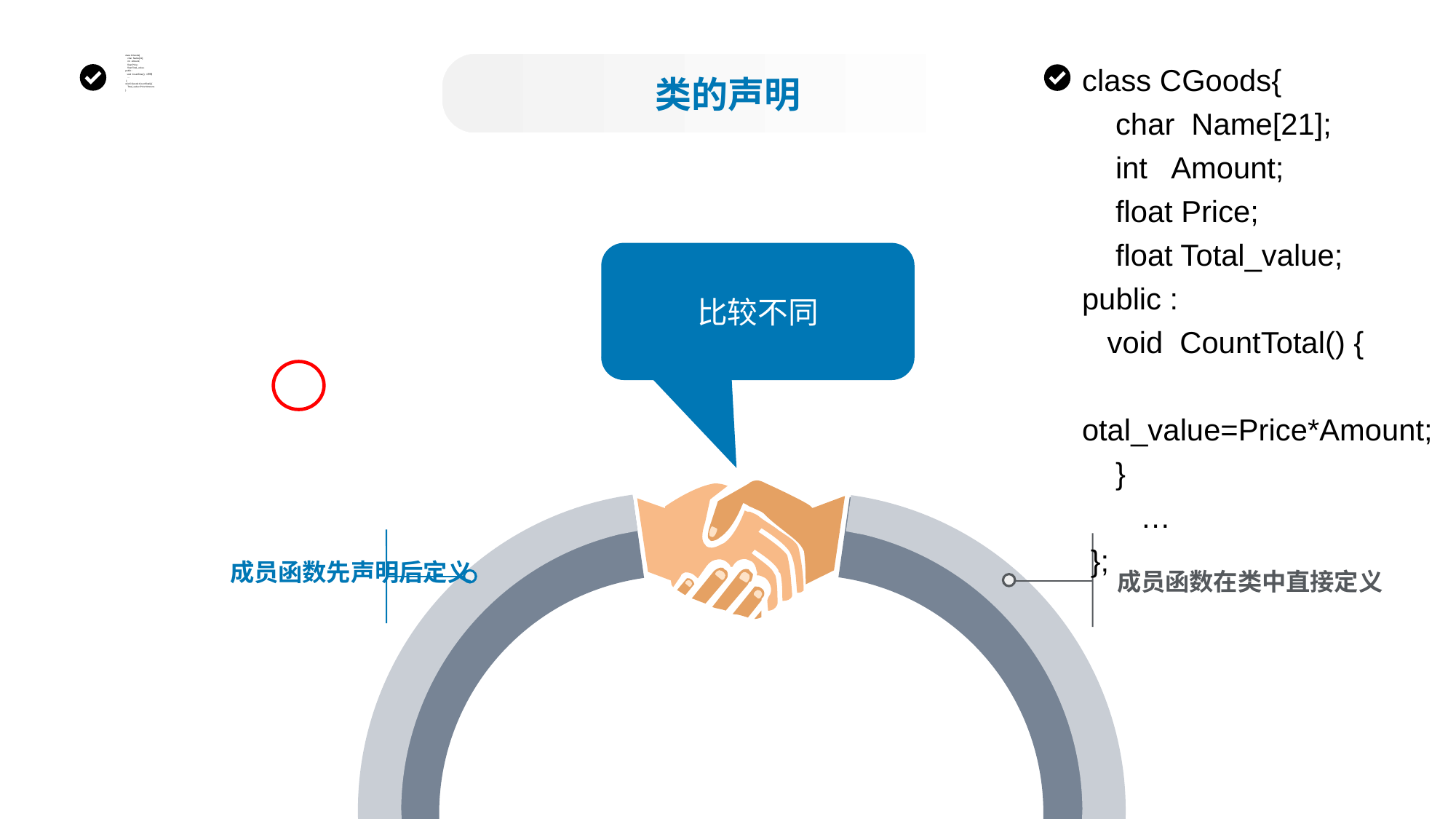

class CGoods{
    char  Name[21];
    int   Amount;
    float Price;
    float Total_value;
public :
   void  CountTotal();   //声明
    …
 };
void CGoods::CountTotal(){
    Total_value=Price*Amount;
}

class CGoods{
    char  Name[21];
    int   Amount;
    float Price;
    float Total_value;
public :
   void  CountTotal() {
       otal_value=Price*Amount;
    }
       …
 };

类的声明
比较不同

成员函数先声明后定义

成员函数在类中直接定义